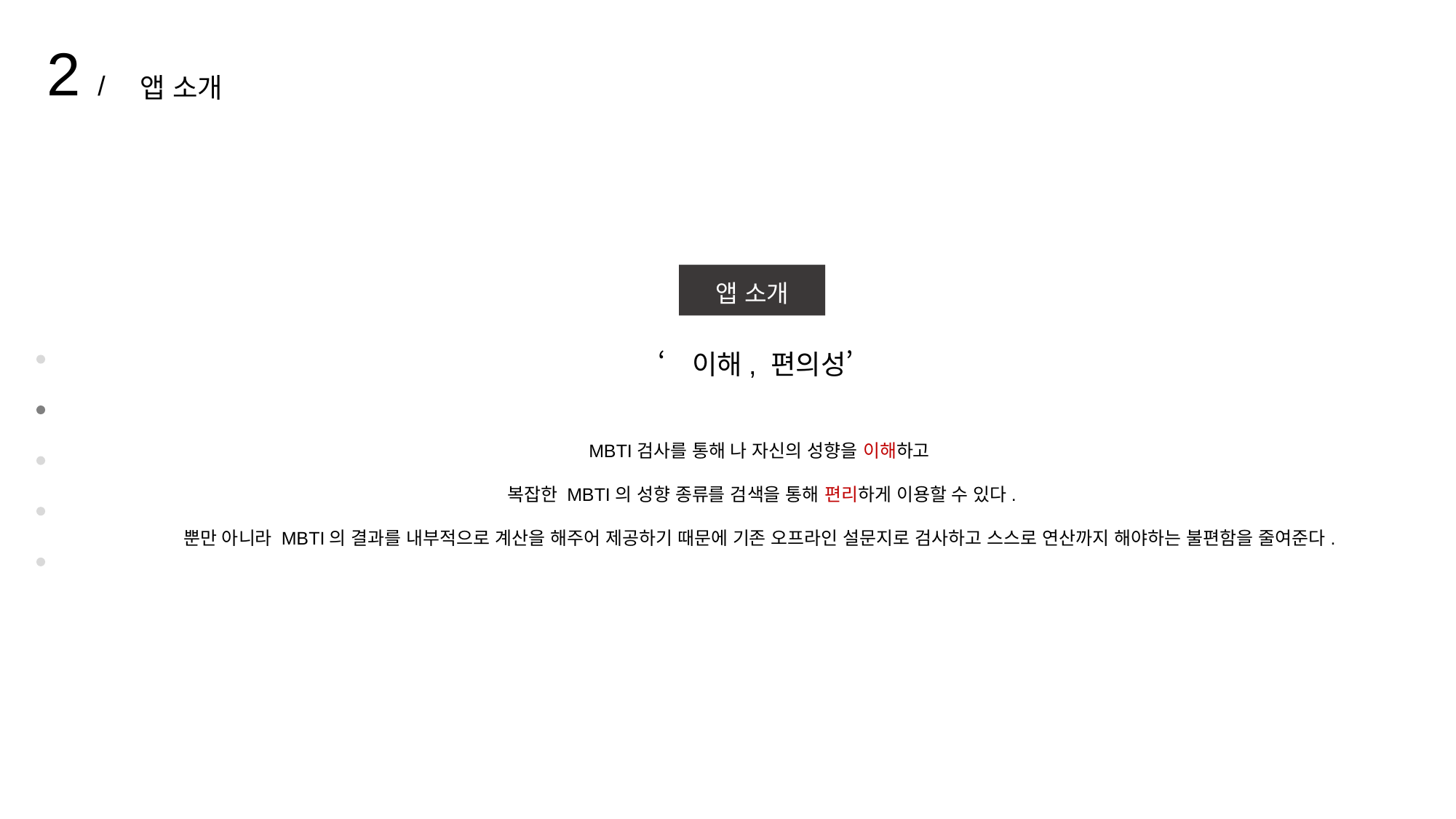

2 /
앱 소개
앱 소개

‘이해, 편의성’

MBTI검사를 통해 나 자신의 성향을 이해하고
복잡한 MBTI의 성향 종류를 검색을 통해 편리하게 이용할 수 있다.
뿐만 아니라 MBTI의 결과를 내부적으로 계산을 해주어 제공하기 때문에 기존 오프라인 설문지로 검사하고 스스로 연산까지 해야하는 불편함을 줄여준다.